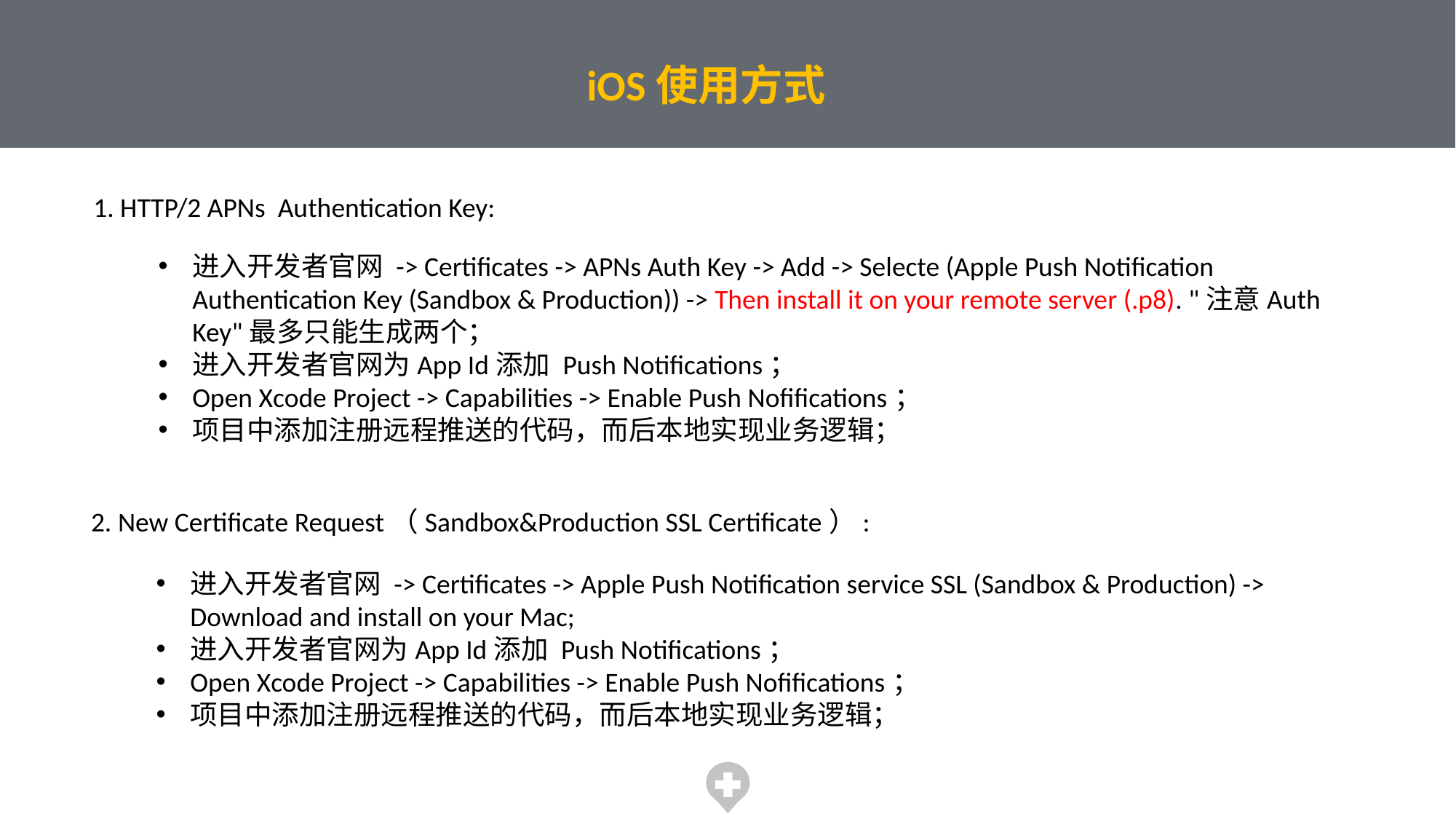

iOS使用方式
1. HTTP/2 APNs  Authentication Key:
进入开发者官网 -> Certificates -> APNs Auth Key -> Add -> Selecte (Apple Push Notification Authentication Key (Sandbox & Production)) -> Then install it on your remote server (.p8). "注意Auth Key"最多只能生成两个；
进入开发者官网为App Id添加 Push Notifications；
Open Xcode Project -> Capabilities -> Enable Push Nofifications；
项目中添加注册远程推送的代码，而后本地实现业务逻辑；
2. New Certificate Request（Sandbox&Production SSL Certificate）:
进入开发者官网 -> Certificates -> Apple Push Notification service SSL (Sandbox & Production) -> Download and install on your Mac;
进入开发者官网为App Id添加 Push Notifications；
Open Xcode Project -> Capabilities -> Enable Push Nofifications；
项目中添加注册远程推送的代码，而后本地实现业务逻辑；